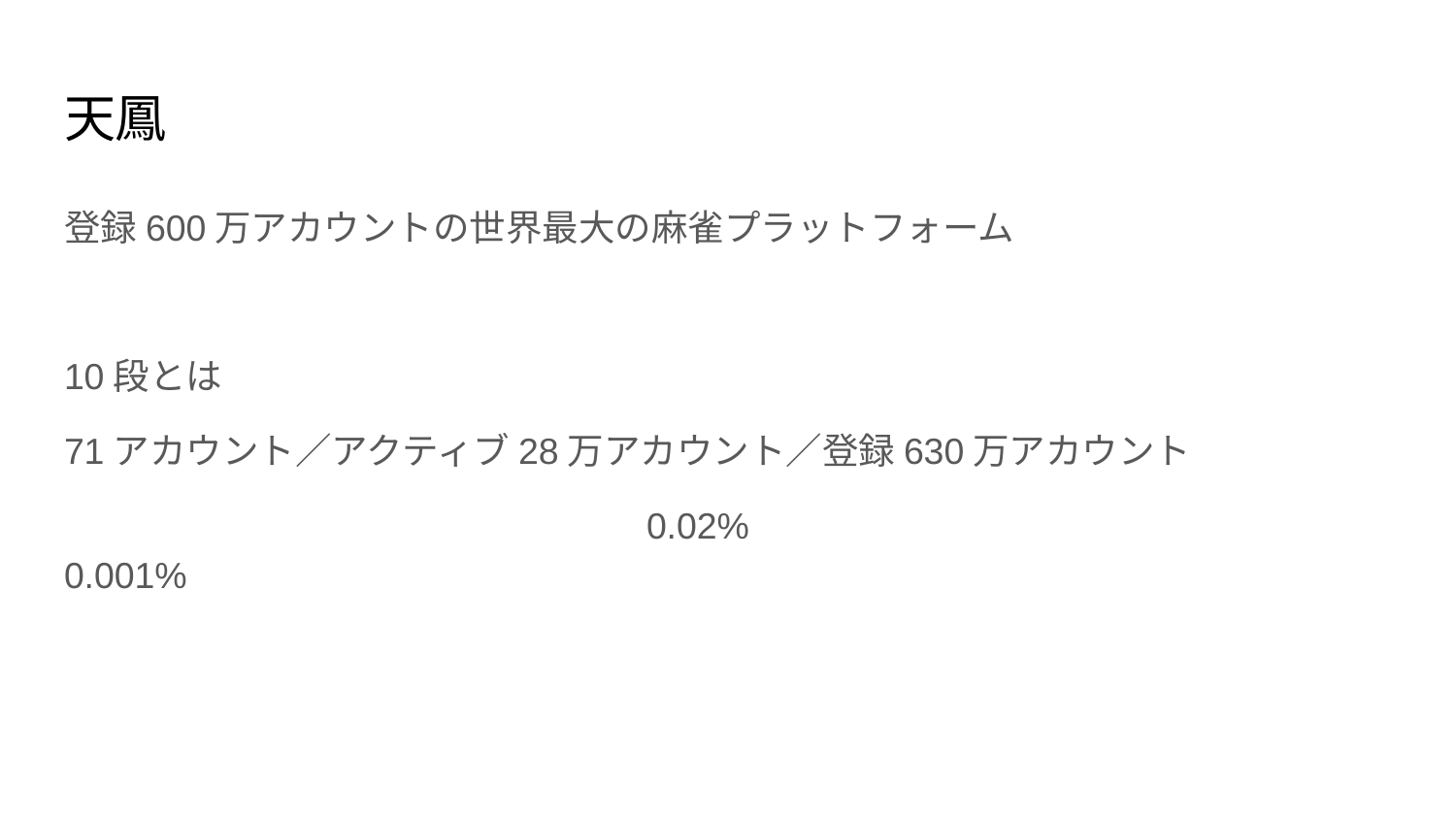

# 天鳳
登録600万アカウントの世界最大の麻雀プラットフォーム

10段とは
71アカウント／アクティブ28万アカウント／登録630万アカウント
				0.02%					0.001%